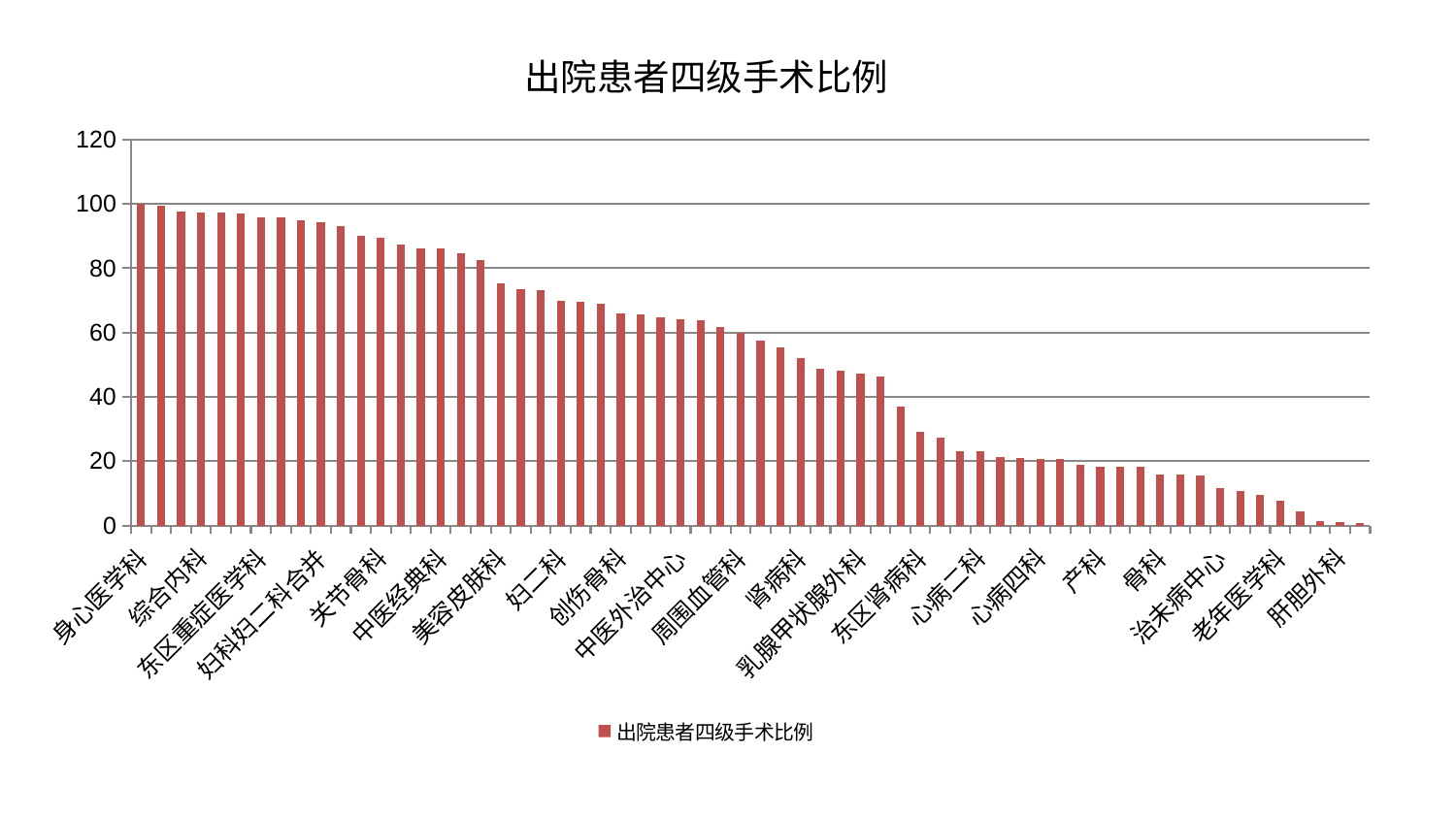

### Chart: 出院患者四级手术比例

| Category | 出院患者四级手术比例 |
|---|---|
| 身心医学科 | 100.00000000000001 |
| 微创骨科 | 99.48841232438518 |
| 脑病一科 | 97.76341572563291 |
| 综合内科 | 97.45427389778231 |
| 皮肤科 | 97.36434770232322 |
| 妇科 | 97.16178343305951 |
| 东区重症医学科 | 95.87358310468362 |
| 儿科 | 95.8616754882407 |
| 风湿病科 | 95.06000805135596 |
| 妇科妇二科合并 | 94.26195355299754 |
| 西区重症医学科 | 92.97500497447027 |
| 男科 | 89.9390747364677 |
| 关节骨科 | 89.58796608120213 |
| 消化内科 | 87.35348998874277 |
| 眼科 | 86.20667260357405 |
| 中医经典科 | 86.09419115092665 |
| 医院 | 84.59768125734055 |
| 推拿科 | 82.44924327071118 |
| 美容皮肤科 | 75.17075258307668 |
| 重症医学科 | 73.48139855120223 |
| 脾胃科消化科合并 | 73.06290985079414 |
| 妇二科 | 69.98067430835046 |
| 肛肠科 | 69.45911661375305 |
| 心血管内科 | 68.98192336678021 |
| 创伤骨科 | 65.89267214954238 |
| 耳鼻喉科 | 65.74933128564388 |
| 内分泌科 | 64.82817799218606 |
| 中医外治中心 | 64.04060344446913 |
| 脾胃病科 | 63.88293071185446 |
| 呼吸内科 | 61.665663035712655 |
| 周围血管科 | 59.968353930789995 |
| 口腔科 | 57.50175635514784 |
| 心病三科 | 55.48932121338736 |
| 肾病科 | 52.0356971906363 |
| 脑病二科 | 48.61197057056182 |
| 肾脏内科 | 48.047459029988644 |
| 乳腺甲状腺外科 | 47.2057925920555 |
| 心病一科 | 46.28009606305043 |
| 脑病三科 | 36.9583329528389 |
| 东区肾病科 | 29.238006536050204 |
| 脊柱骨科 | 27.375630622894 |
| 针灸科 | 23.02369046482234 |
| 心病二科 | 22.992368541695765 |
| 血液科 | 21.121218931247533 |
| 神经内科 | 21.107560869420364 |
| 心病四科 | 20.71505695995302 |
| 小儿骨科 | 20.56542069200266 |
| 显微骨科 | 18.870664847076554 |
| 产科 | 18.179939683197546 |
| 普通外科 | 18.15882108292148 |
| 肝病科 | 18.140620339216003 |
| 骨科 | 15.844277632633359 |
| 康复科 | 15.785646037888425 |
| 泌尿外科 | 15.485525381450497 |
| 治未病中心 | 11.742175218208727 |
| 神经外科 | 10.869587903836605 |
| 胸外科 | 9.626141631964796 |
| 老年医学科 | 7.690917341039316 |
| 运动损伤骨科 | 4.291029736907246 |
| 小儿推拿科 | 1.4638525550617714 |
| 肝胆外科 | 1.0903965193018206 |
| 肿瘤内科 | 0.7583618511986242 |
167